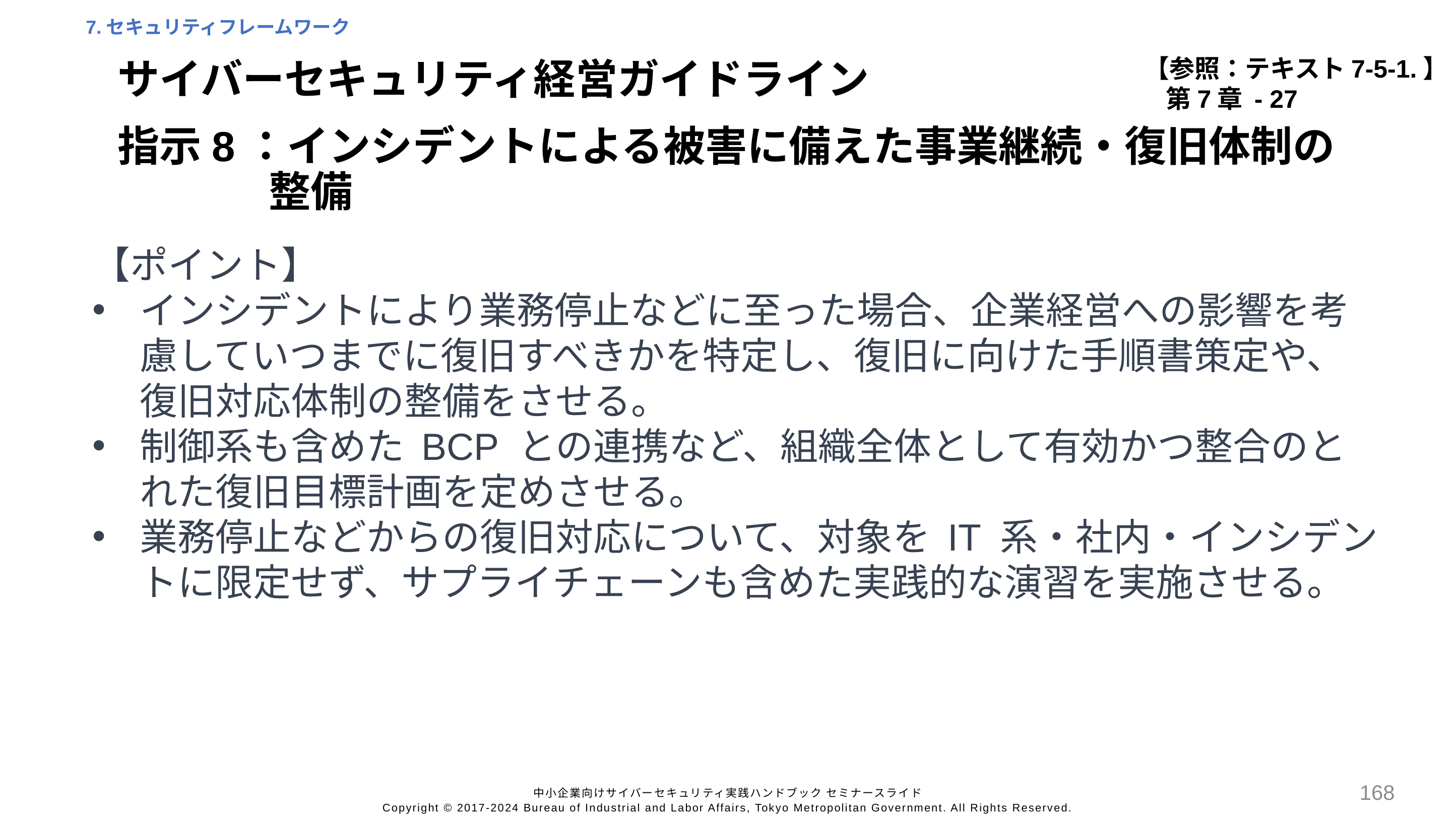

7.セキュリティフレームワーク
【参照：テキスト7-5-1.】
第7章 - 27
サイバーセキュリティ経営ガイドライン
指示8：インシデントによる被害に備えた事業継続・復旧体制の
		整備
【ポイント】
インシデントにより業務停止などに至った場合、企業経営への影響を考慮していつまでに復旧すべきかを特定し、復旧に向けた手順書策定や、復旧対応体制の整備をさせる。
制御系も含めた BCP との連携など、組織全体として有効かつ整合のとれた復旧目標計画を定めさせる。
業務停止などからの復旧対応について、対象を IT 系・社内・インシデントに限定せず、サプライチェーンも含めた実践的な演習を実施させる。

168